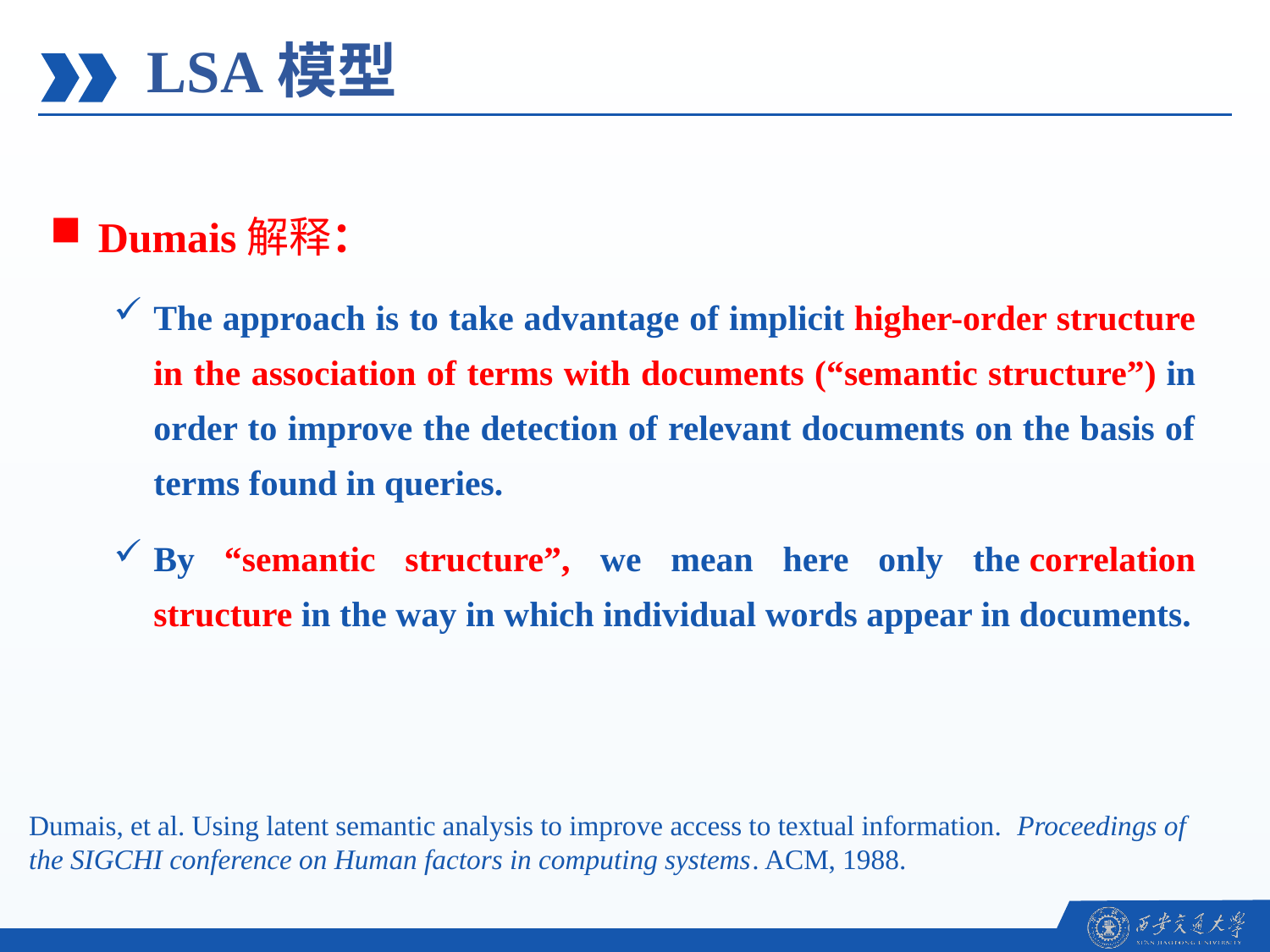

LSA模型
Dumais解释：
The approach is to take advantage of implicit higher-order structure in the association of terms with documents (“semantic structure”) in order to improve the detection of relevant documents on the basis of terms found in queries.
By “semantic structure”, we mean here only the correlation structure in the way in which individual words appear in documents.
Dumais, et al. Using latent semantic analysis to improve access to textual information.  Proceedings of the SIGCHI conference on Human factors in computing systems. ACM, 1988.